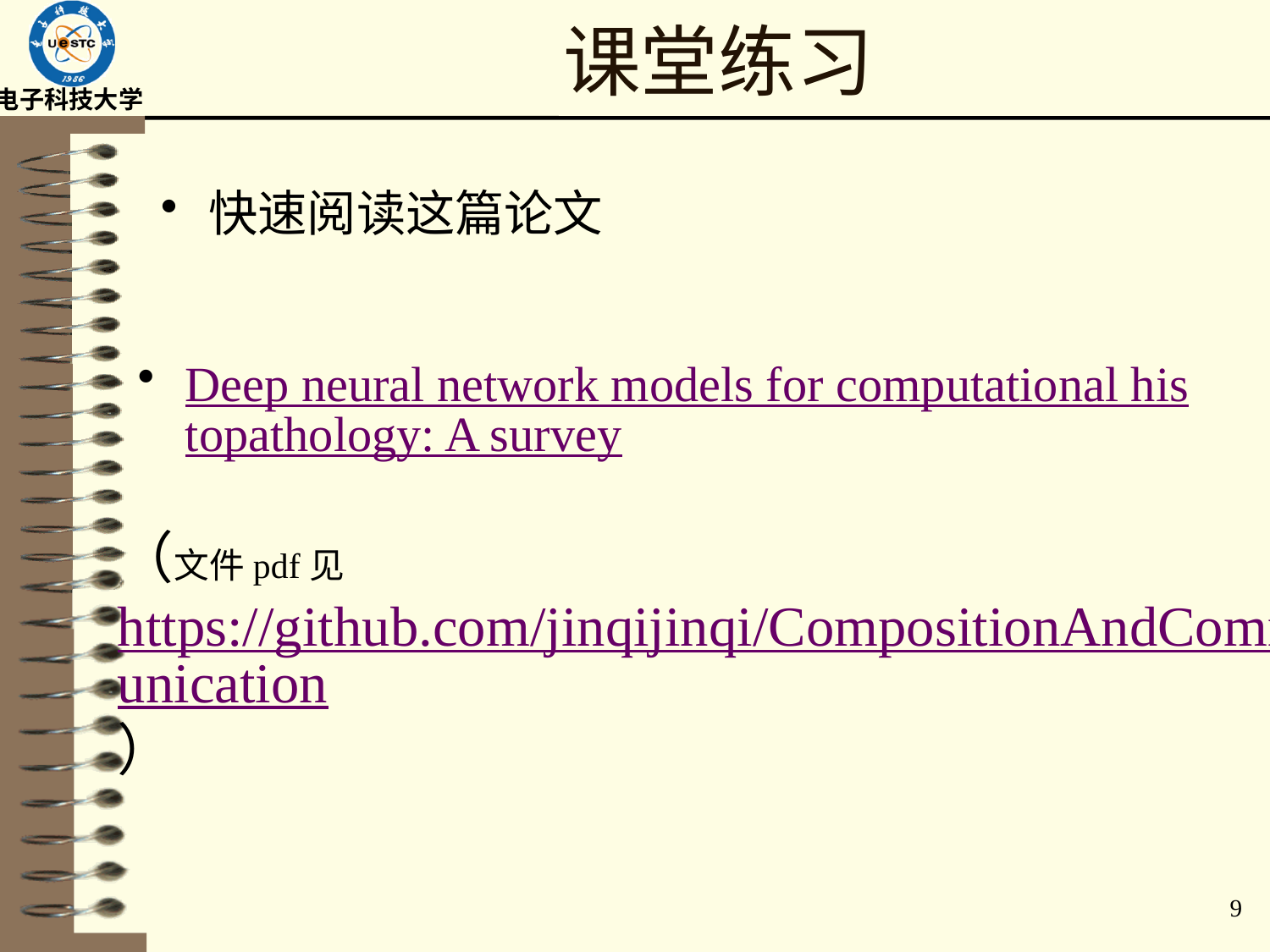

# 课堂练习
快速阅读这篇论文

Deep neural network models for computational histopathology: A survey
（文件pdf见 https://github.com/jinqijinqi/CompositionAndCommunication）
9